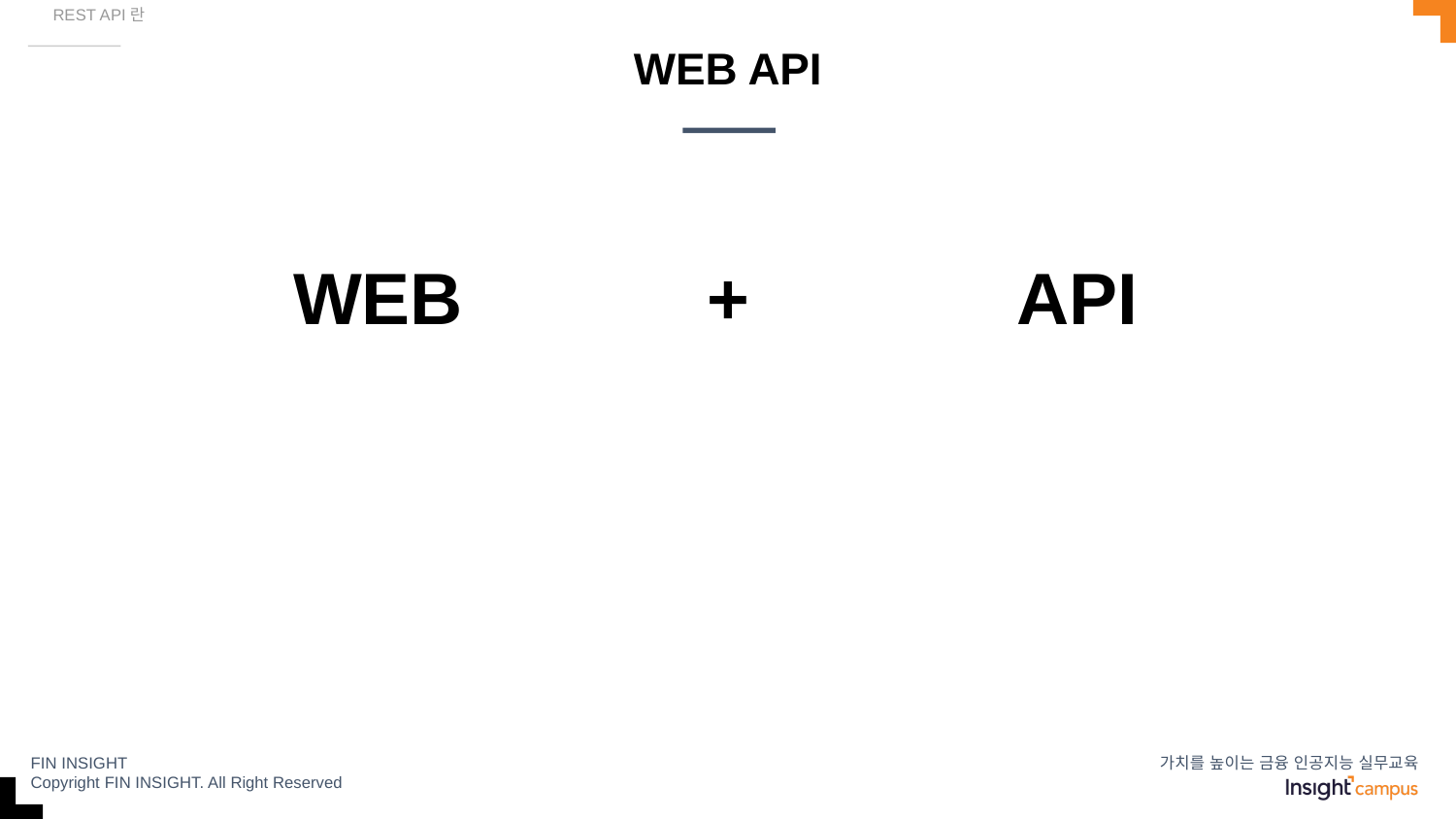

REST API란
# WEB API
WEB
+
API